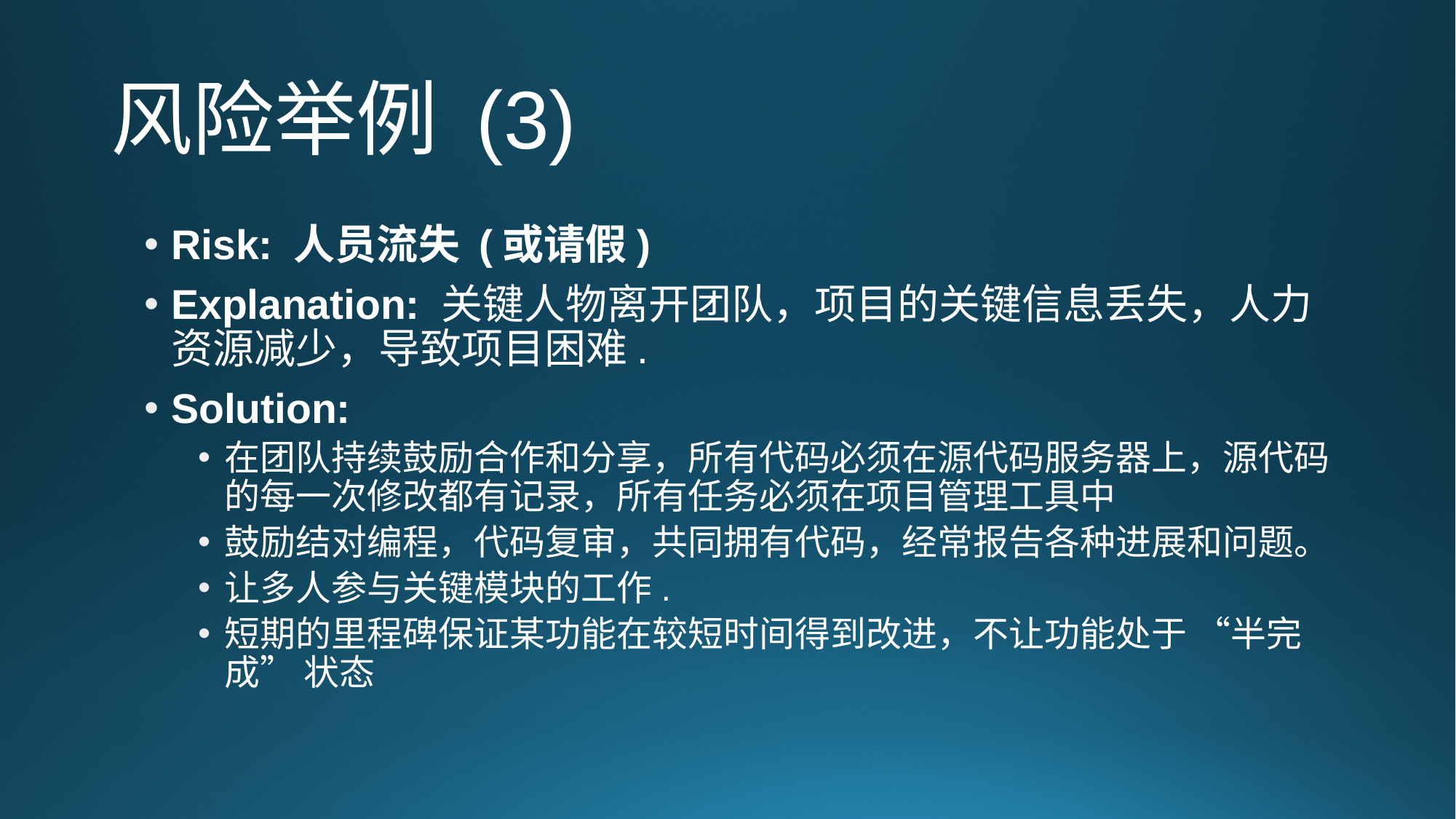

# 风险举例 (3)
Risk: 人员流失 (或请假)
Explanation: 关键人物离开团队，项目的关键信息丢失，人力资源减少，导致项目困难.
Solution:
在团队持续鼓励合作和分享，所有代码必须在源代码服务器上，源代码的每一次修改都有记录，所有任务必须在项目管理工具中
鼓励结对编程，代码复审，共同拥有代码，经常报告各种进展和问题。
让多人参与关键模块的工作.
短期的里程碑保证某功能在较短时间得到改进，不让功能处于 “半完成” 状态